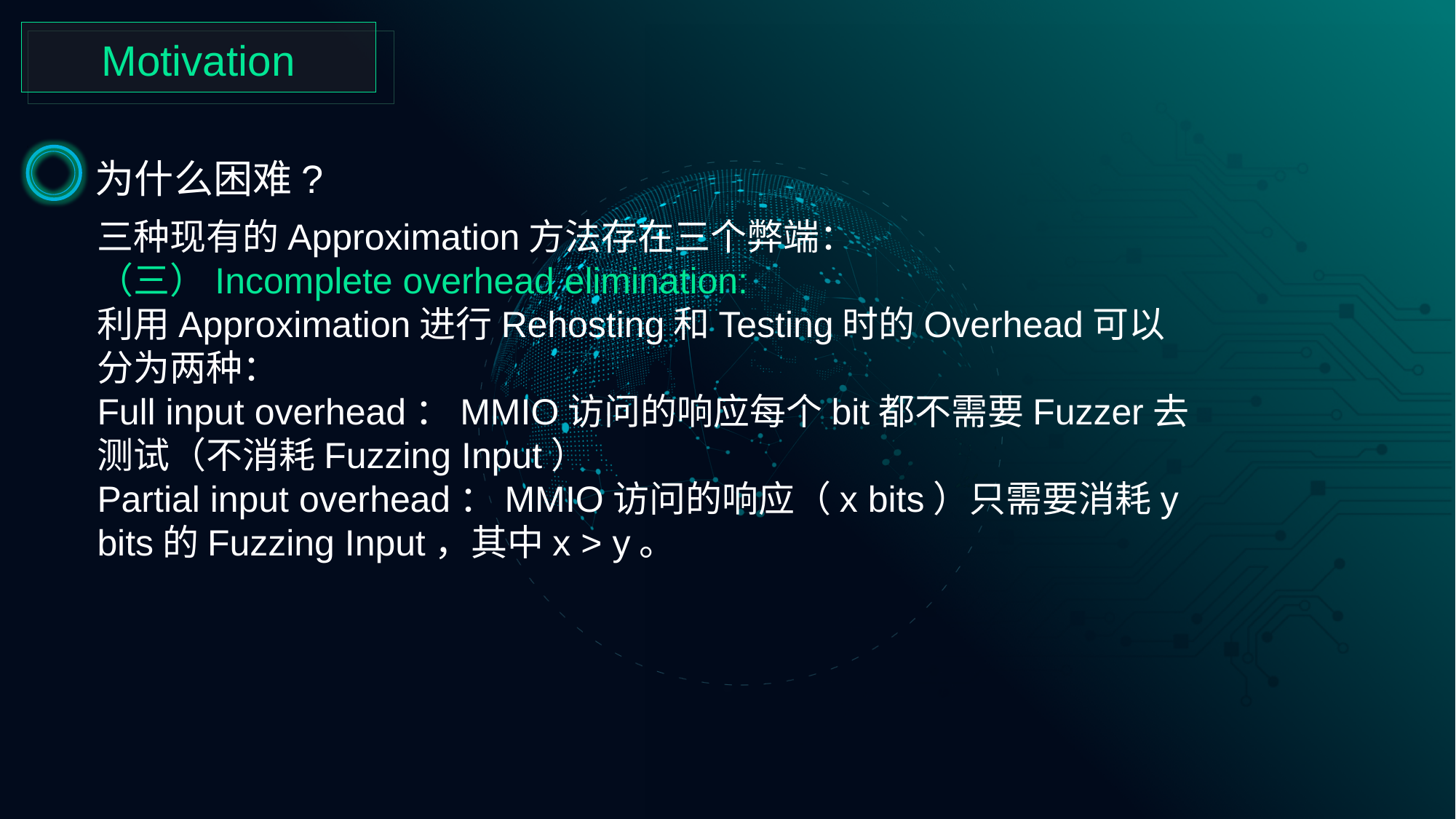

Motivation

为什么困难?
三种现有的Approximation方法存在三个弊端：
（三）Incomplete overhead elimination:
利用Approximation进行Rehosting和Testing时的Overhead可以分为两种：
Full input overhead：MMIO访问的响应每个bit都不需要Fuzzer去测试（不消耗Fuzzing Input）
Partial input overhead：MMIO访问的响应（x bits）只需要消耗y bits的Fuzzing Input，其中x > y。